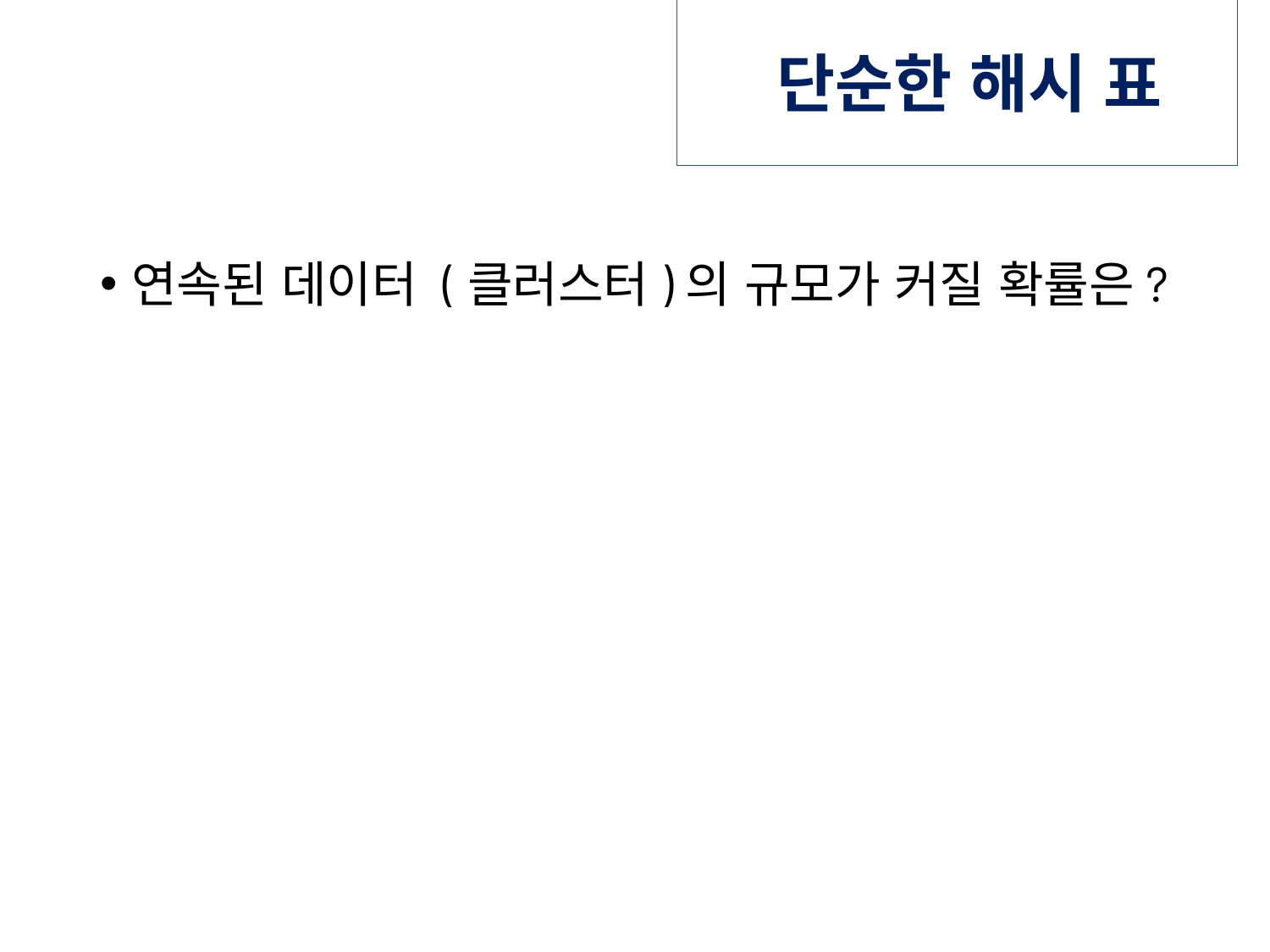

# 단순한 해시 표
연속된 데이터 (클러스터)의 규모가 커질 확률은?